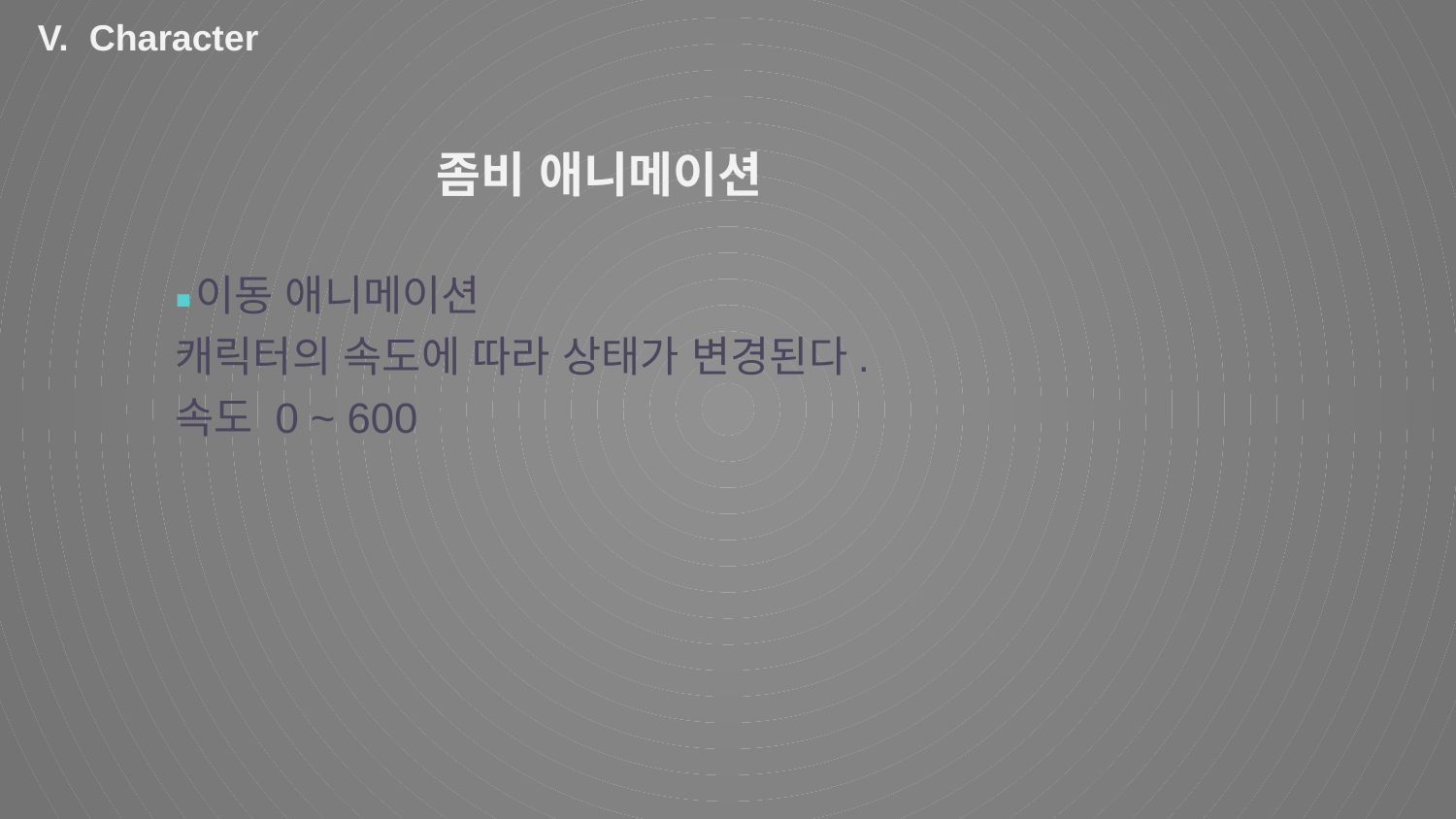

V.  Character
좀비 애니메이션
이동 애니메이션
캐릭터의 속도에 따라 상태가 변경된다.
속도 0 ~ 600